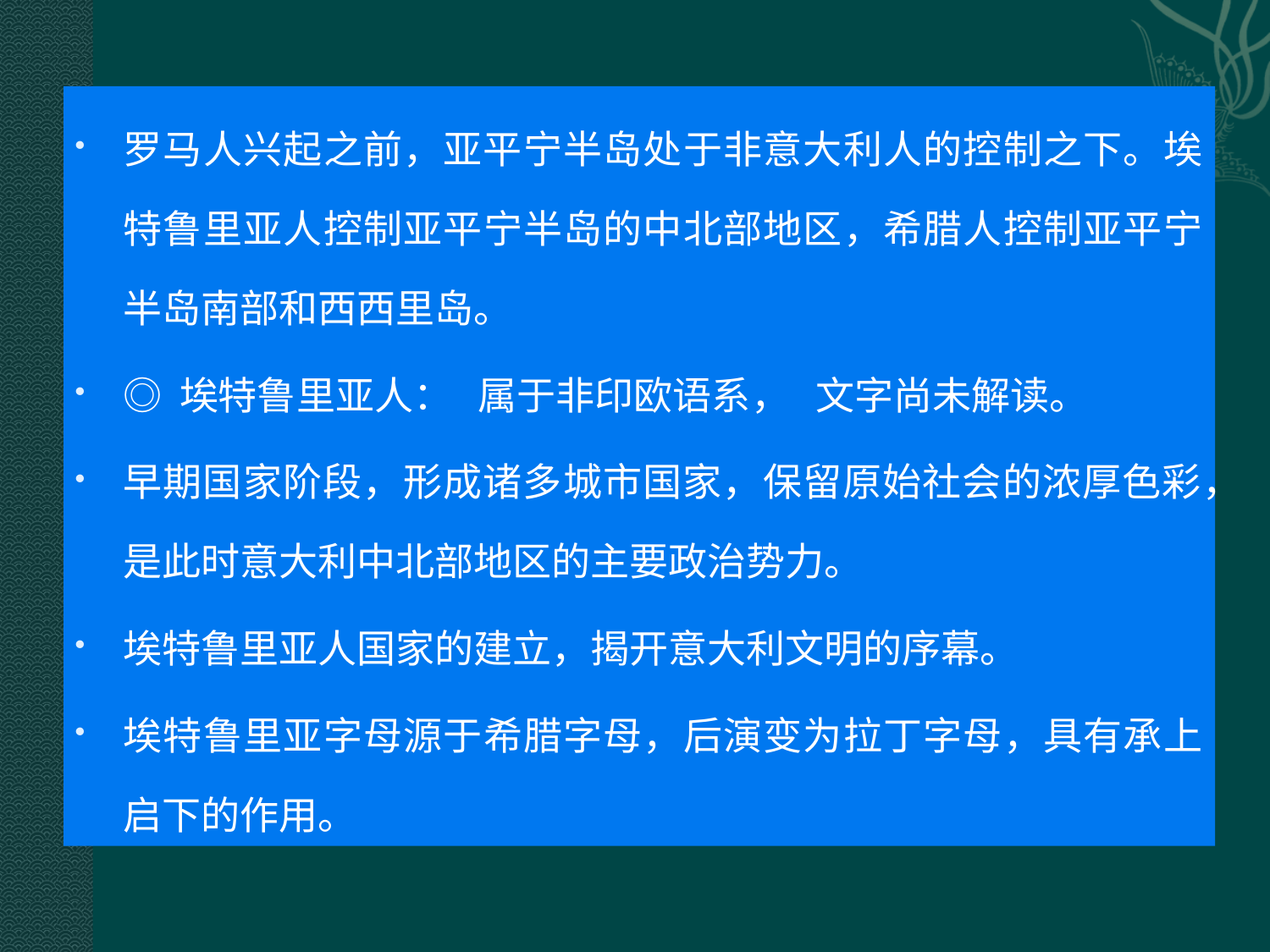

罗马人兴起之前，亚平宁半岛处于非意大利人的控制之下。埃特鲁里亚人控制亚平宁半岛的中北部地区，希腊人控制亚平宁半岛南部和西西里岛。
◎ 埃特鲁里亚人：   属于非印欧语系，   文字尚未解读。
早期国家阶段，形成诸多城市国家，保留原始社会的浓厚色彩，是此时意大利中北部地区的主要政治势力。
埃特鲁里亚人国家的建立，揭开意大利文明的序幕。
埃特鲁里亚字母源于希腊字母，后演变为拉丁字母，具有承上启下的作用。